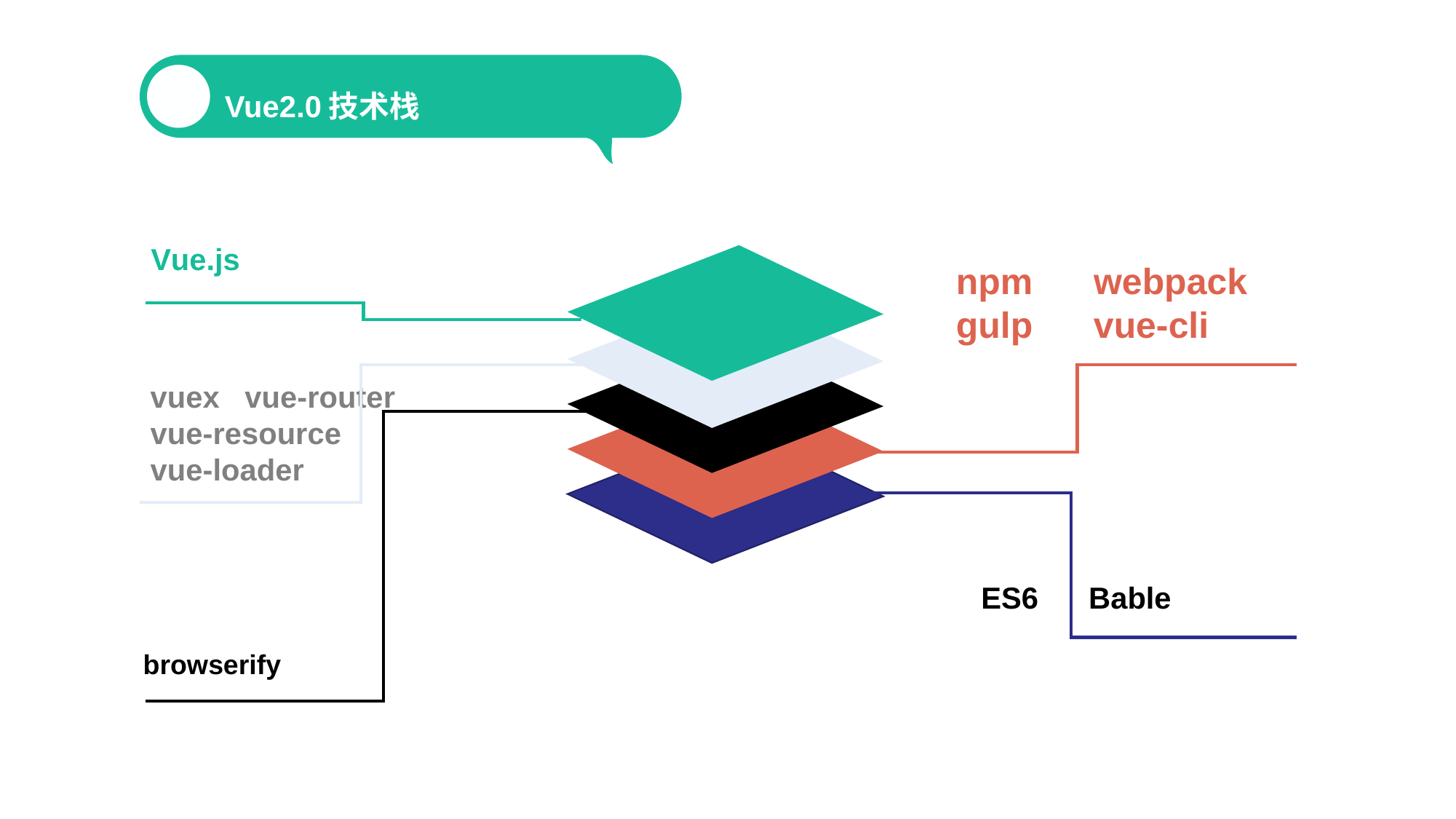

Vue2.0技术栈

Vue2.0技术栈

Vue.js
npm      webpack
gulp      vue-cli

vuex   vue-router
vue-resource
vue-loader

   ES6      Bable
browserify